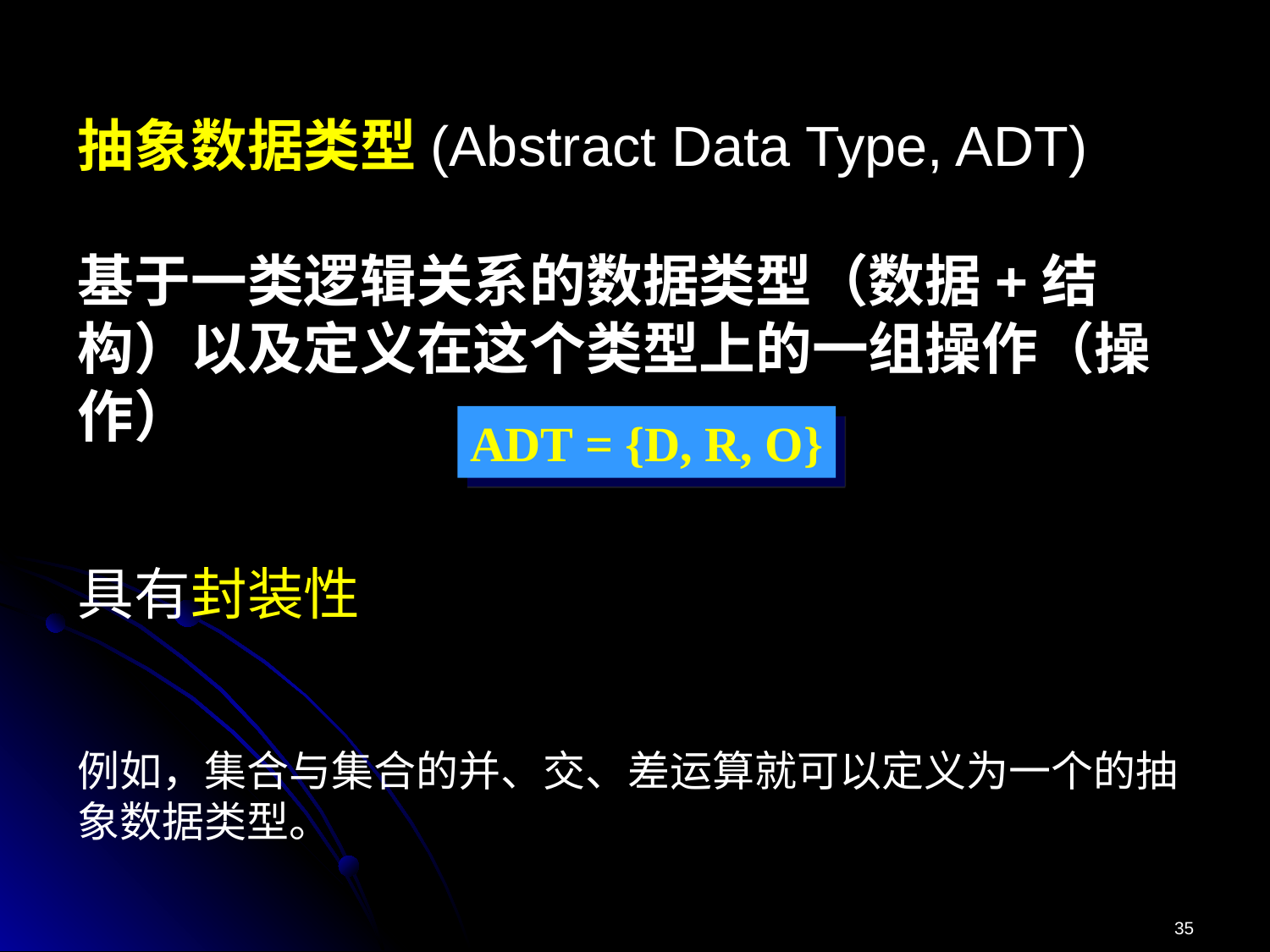

抽象数据类型(Abstract Data Type, ADT)

基于一类逻辑关系的数据类型（数据+结构）以及定义在这个类型上的一组操作（操作）

具有封装性

例如，集合与集合的并、交、差运算就可以定义为一个的抽象数据类型。
ADT = {D, R, O}

35